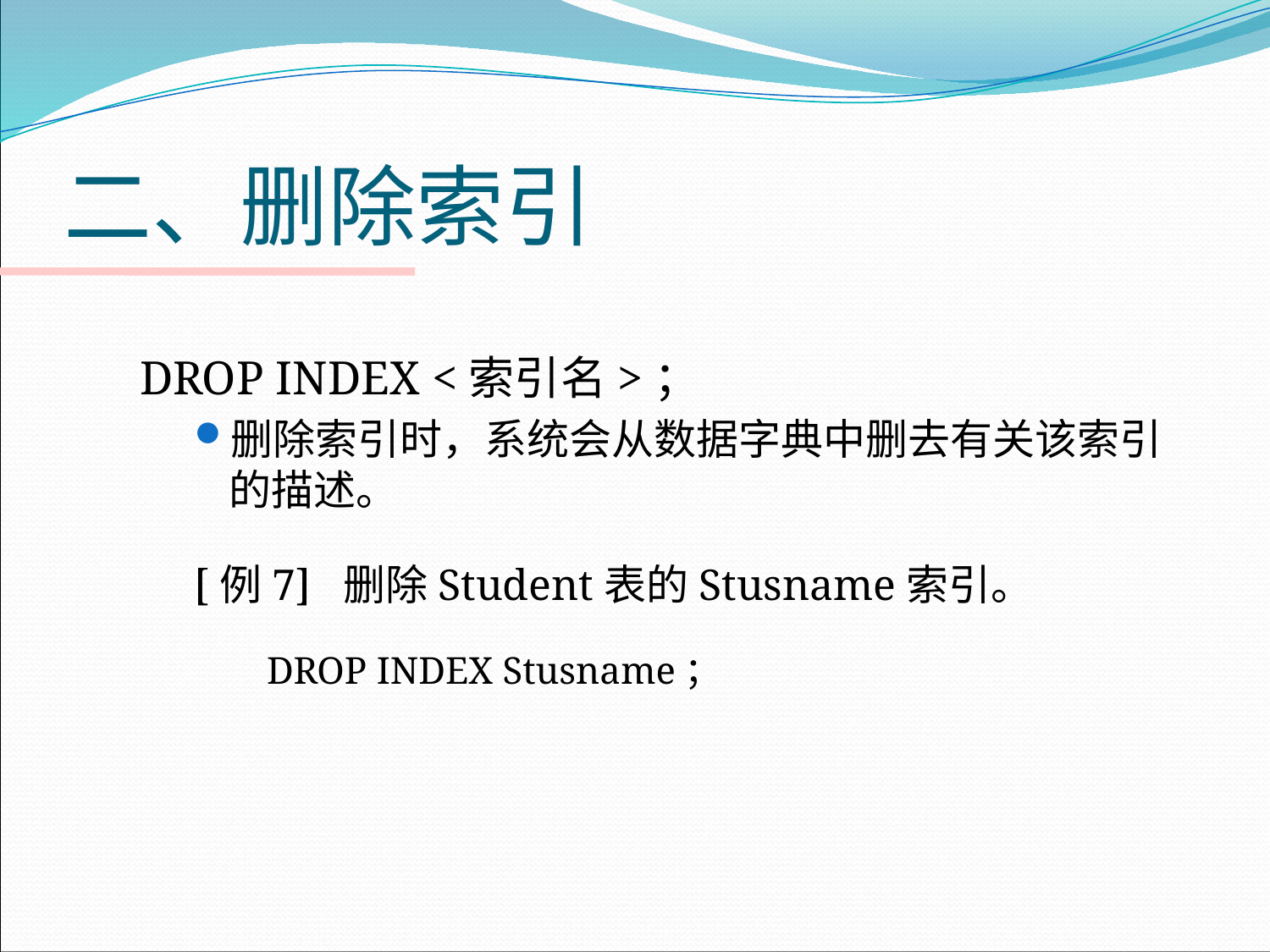

# 二、删除索引
DROP INDEX <索引名>；
删除索引时，系统会从数据字典中删去有关该索引的描述。
[例7]  删除Student表的Stusname索引。
	DROP INDEX Stusname；

257